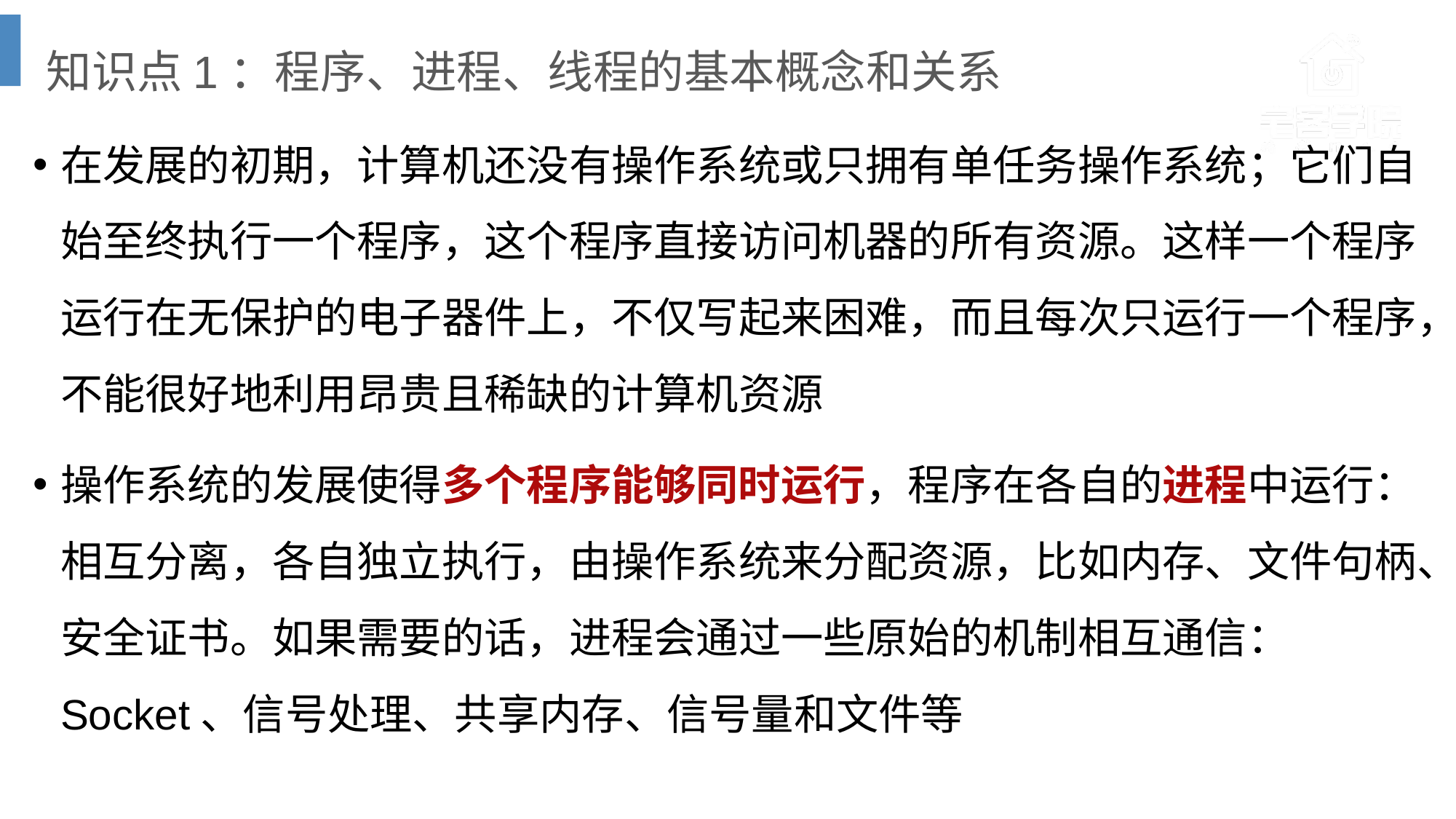

# 知识点1：程序、进程、线程的基本概念和关系
在发展的初期，计算机还没有操作系统或只拥有单任务操作系统；它们自始至终执行一个程序，这个程序直接访问机器的所有资源。这样一个程序运行在无保护的电子器件上，不仅写起来困难，而且每次只运行一个程序，不能很好地利用昂贵且稀缺的计算机资源
操作系统的发展使得多个程序能够同时运行，程序在各自的进程中运行：相互分离，各自独立执行，由操作系统来分配资源，比如内存、文件句柄、安全证书。如果需要的话，进程会通过一些原始的机制相互通信：Socket、信号处理、共享内存、信号量和文件等